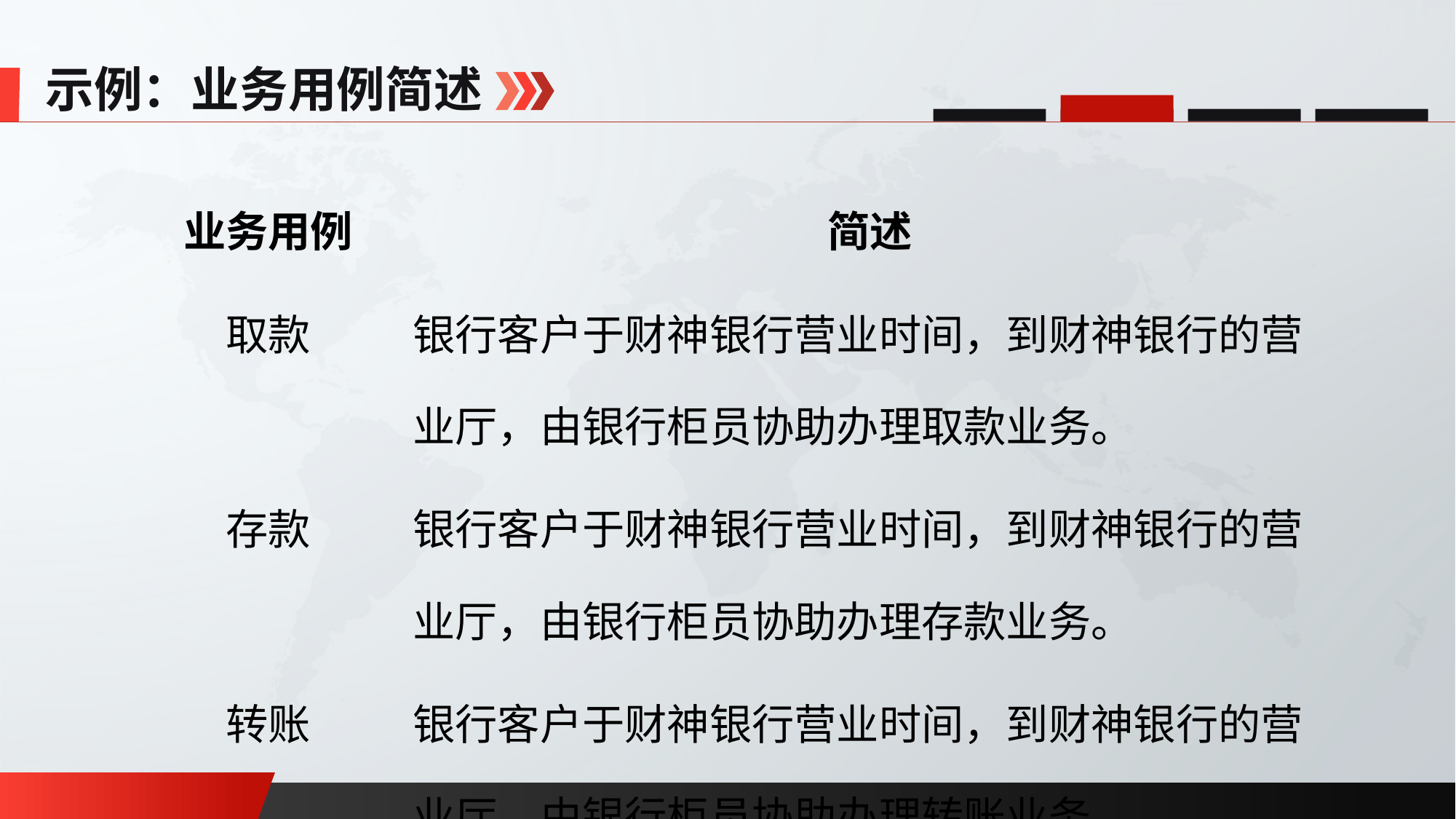

示例：业务用例简述

| 业务用例 | 简述 |
| --- | --- |
| 取款 | 银行客户于财神银行营业时间，到财神银行的营业厅，由银行柜员协助办理取款业务。 |
| 存款 | 银行客户于财神银行营业时间，到财神银行的营业厅，由银行柜员协助办理存款业务。 |
| 转账 | 银行客户于财神银行营业时间，到财神银行的营业厅，由银行柜员协助办理转账业务。 |